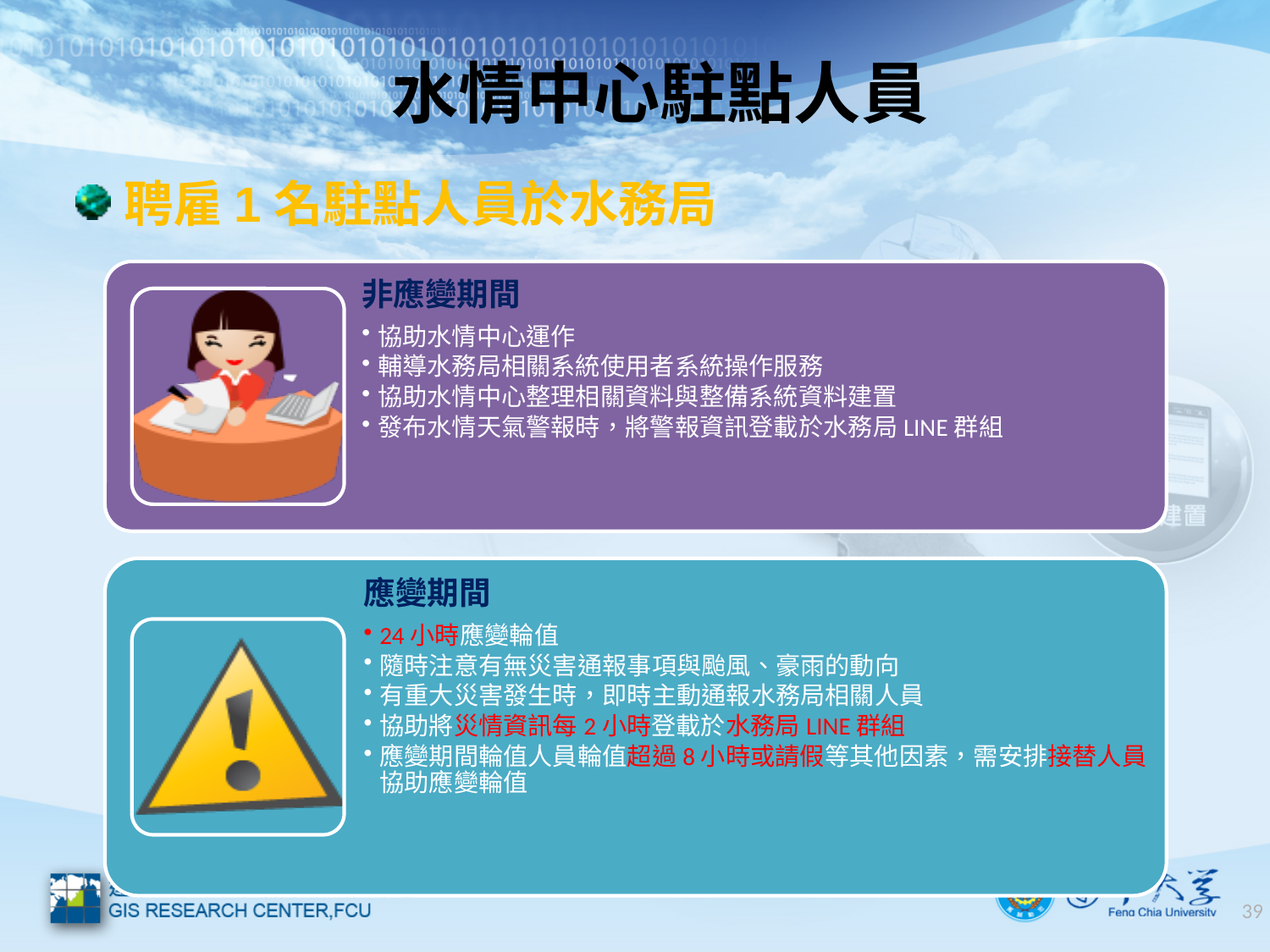

# 水情中心駐點人員
聘雇1名駐點人員於水務局
非應變期間
協助水情中心運作
輔導水務局相關系統使用者系統操作服務
協助水情中心整理相關資料與整備系統資料建置
發布水情天氣警報時，將警報資訊登載於水務局LINE群組
應變期間
24小時應變輪值
隨時注意有無災害通報事項與颱風、豪雨的動向
有重大災害發生時，即時主動通報水務局相關人員
協助將災情資訊每2小時登載於水務局LINE群組
應變期間輪值人員輪值超過8小時或請假等其他因素，需安排接替人員協助應變輪值
39